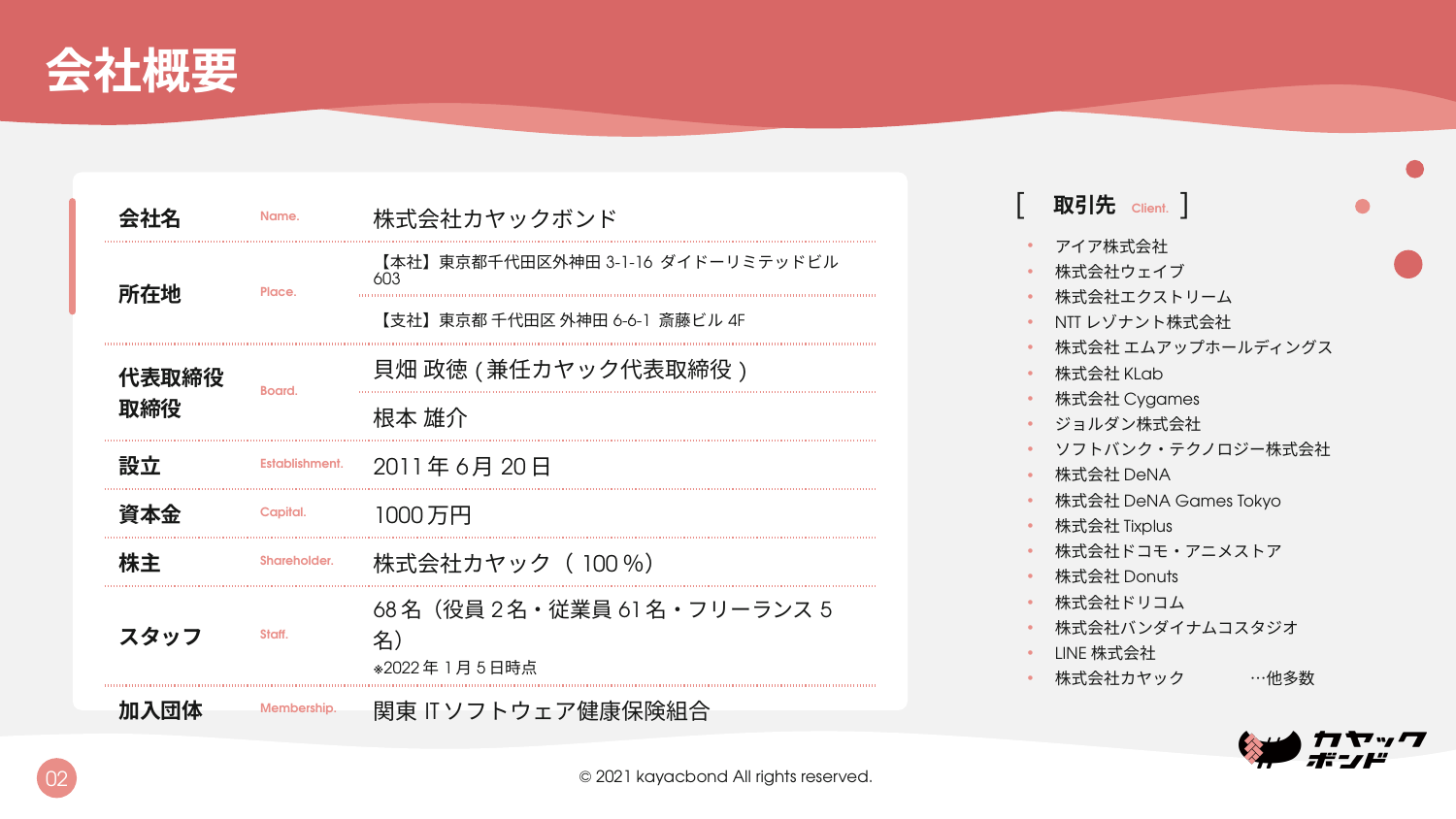

会社概要
あぶ
[　取引先  Client.  ]
| 会社名 | Name. | 株式会社カヤックボンド |
| --- | --- | --- |
| 所在地 | Place. | 【本社】東京都千代田区外神田3-1-16 ダイドーリミテッドビル603 |
|  |  | 【支社】東京都 千代田区 外神田6-6-1 斎藤ビル4F |
| 代表取締役 取締役 | Board. | 貝畑 政徳(兼任カヤック代表取締役) |
|  |  | 根本 雄介 |
| 設立 | Establishment. | 2011年6月20日 |
| 資本金 | Capital. | 1000万円 |
| 株主 | Shareholder. | 株式会社カヤック（100％） |
| スタッフ | Staff. | 68名（役員2名・従業員61名・フリーランス5名） ※2022年1月5日時点 |
| 加入団体 | Membership. | 関東ITソフトウェア健康保険組合 |
アイア株式会社
株式会社ウェイブ
株式会社エクストリーム
NTTレゾナント株式会社
株式会社 エムアップホールディングス
株式会社KLab
株式会社Cygames
ジョルダン株式会社
ソフトバンク・テクノロジー株式会社
株式会社DeNA
株式会社DeNA Games Tokyo
株式会社Tixplus
株式会社ドコモ・アニメストア
株式会社Donuts
株式会社ドリコム
株式会社バンダイナムコスタジオ
LINE株式会社
株式会社カヤック                  …他多数
02